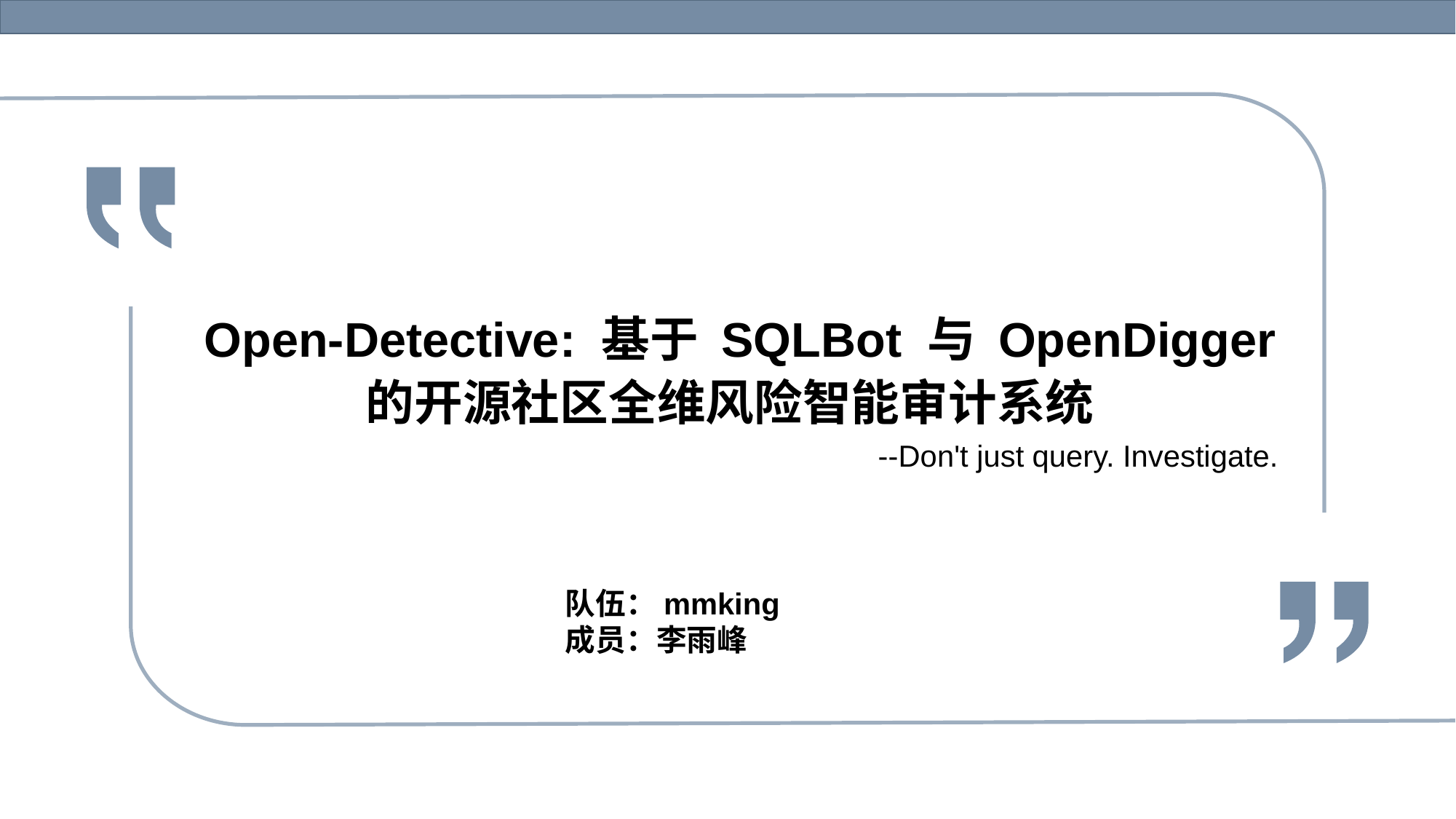

# Open-Detective: 基于 SQLBot 与 OpenDigger 的开源社区全维风险智能审计系统
--Don't just query. Investigate.
队伍：mmking
成员：李雨峰